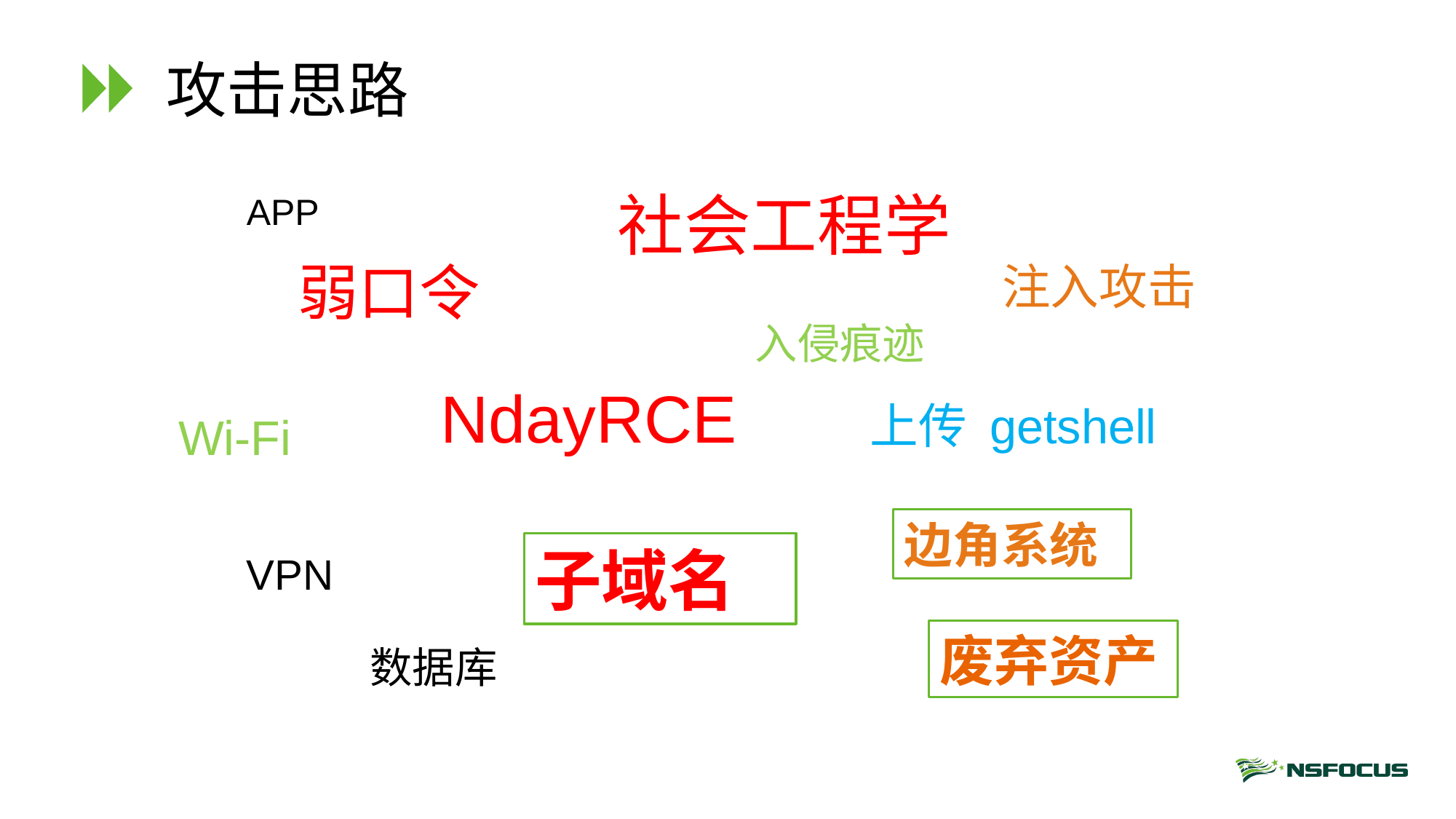

# 攻击思路
社会工程学
APP
弱口令
注入攻击
入侵痕迹
NdayRCE
上传 getshell
Wi-Fi
边角系统
子域名
VPN
废弃资产
数据库